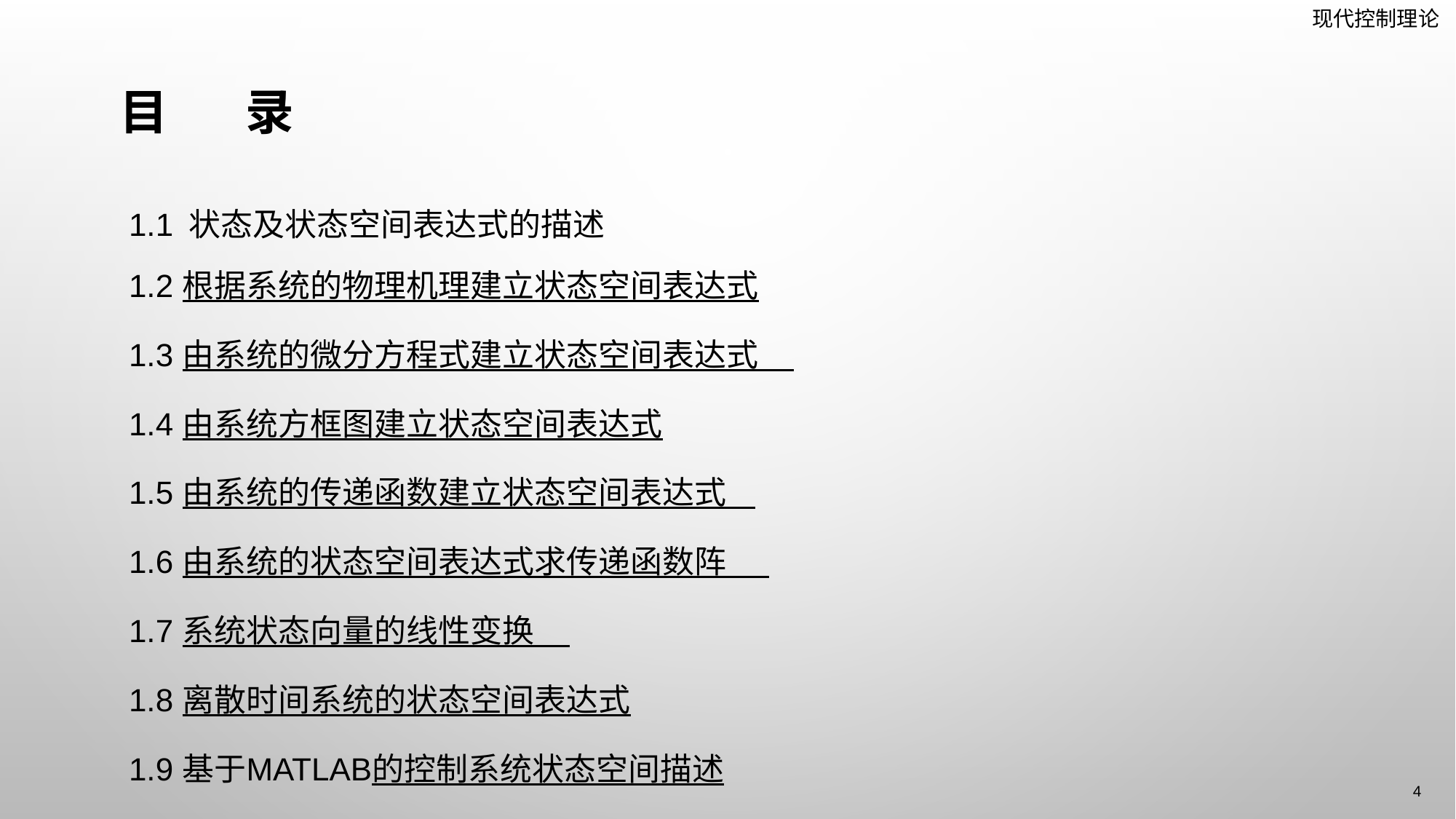

# 目       录
 1.1 状态及状态空间表达式的描述
 1.2 根据系统的物理机理建立状态空间表达式
 1.3 由系统的微分方程式建立状态空间表达式
 1.4 由系统方框图建立状态空间表达式
 1.5 由系统的传递函数建立状态空间表达式
 1.6 由系统的状态空间表达式求传递函数阵
 1.7 系统状态向量的线性变换
 1.8 离散时间系统的状态空间表达式
 1.9 基于MATLAB的控制系统状态空间描述
4